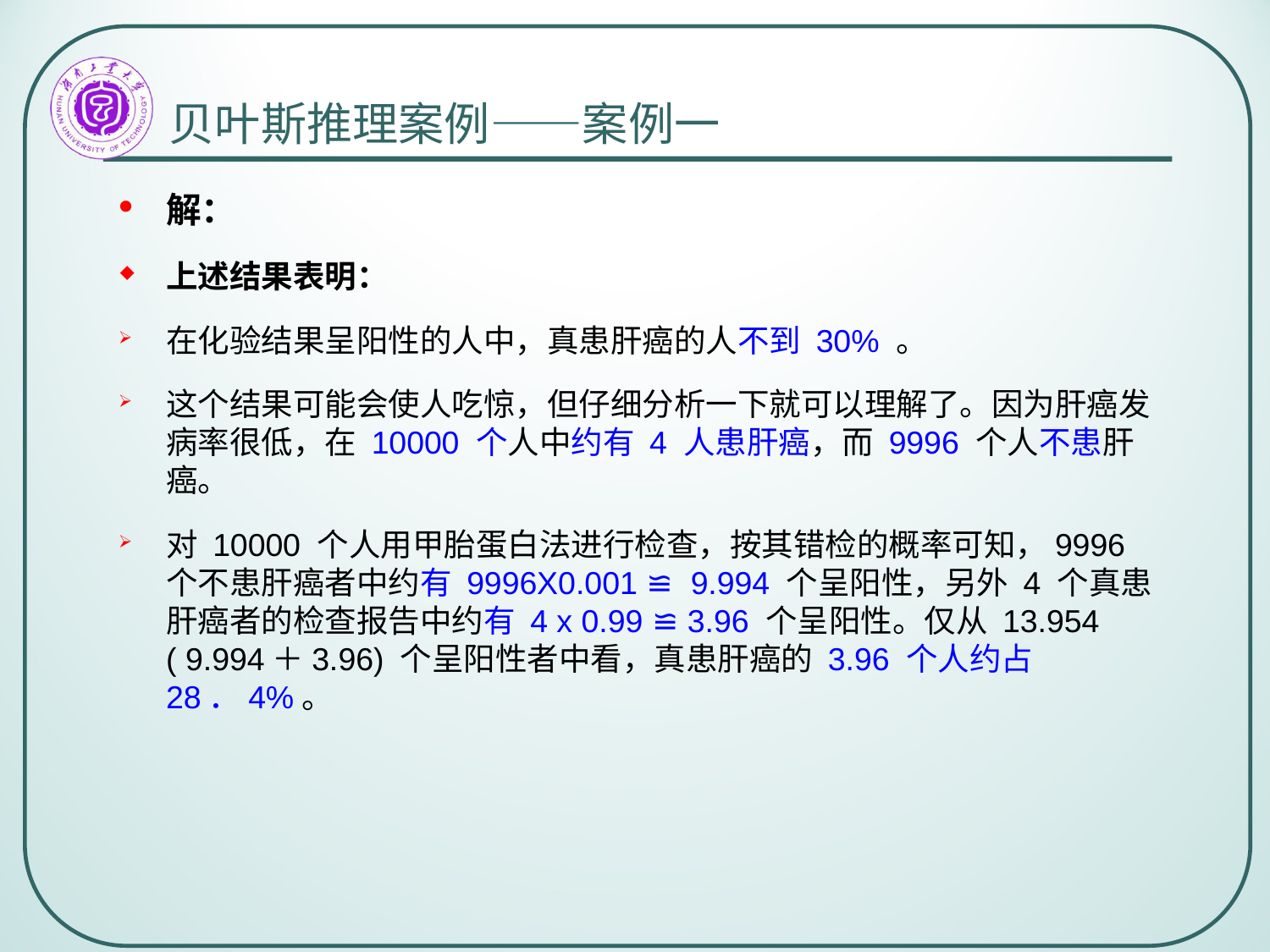

# 贝叶斯推理案例——案例一
解：

上述结果表明：

在化验结果呈阳性的人中，真患肝癌的人不到 30% 。

这个结果可能会使人吃惊，但仔细分析一下就可以理解了。因为肝癌发病率很低，在 10000 个人中约有 4 人患肝癌，而 9996 个人不患肝癌。

对 10000 个人用甲胎蛋白法进行检查，按其错检的概率可知，9996 个不患肝癌者中约有 9996X0.001 ≌  9.994 个呈阳性，另外 4 个真患肝癌者的检查报告中约有 4 x 0.99 ≌ 3.96 个呈阳性。仅从 13.954 ( 9.994＋3.96) 个呈阳性者中看，真患肝癌的 3.96 个人约占 28．4%。